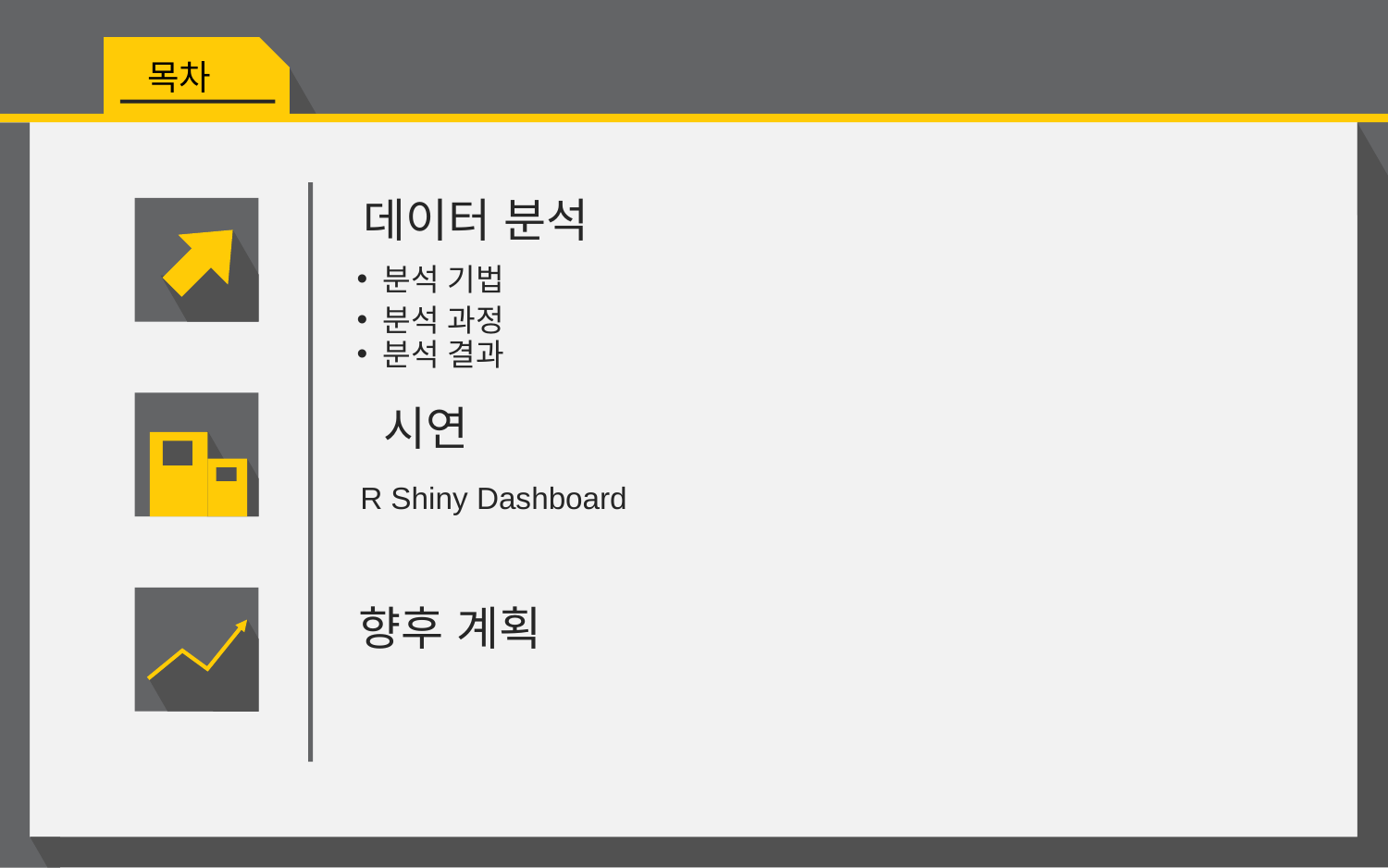

목차

데이터 분석

분석 기법
분석 과정
분석 결과

  시연

 R Shiny Dashboard

향후 계획